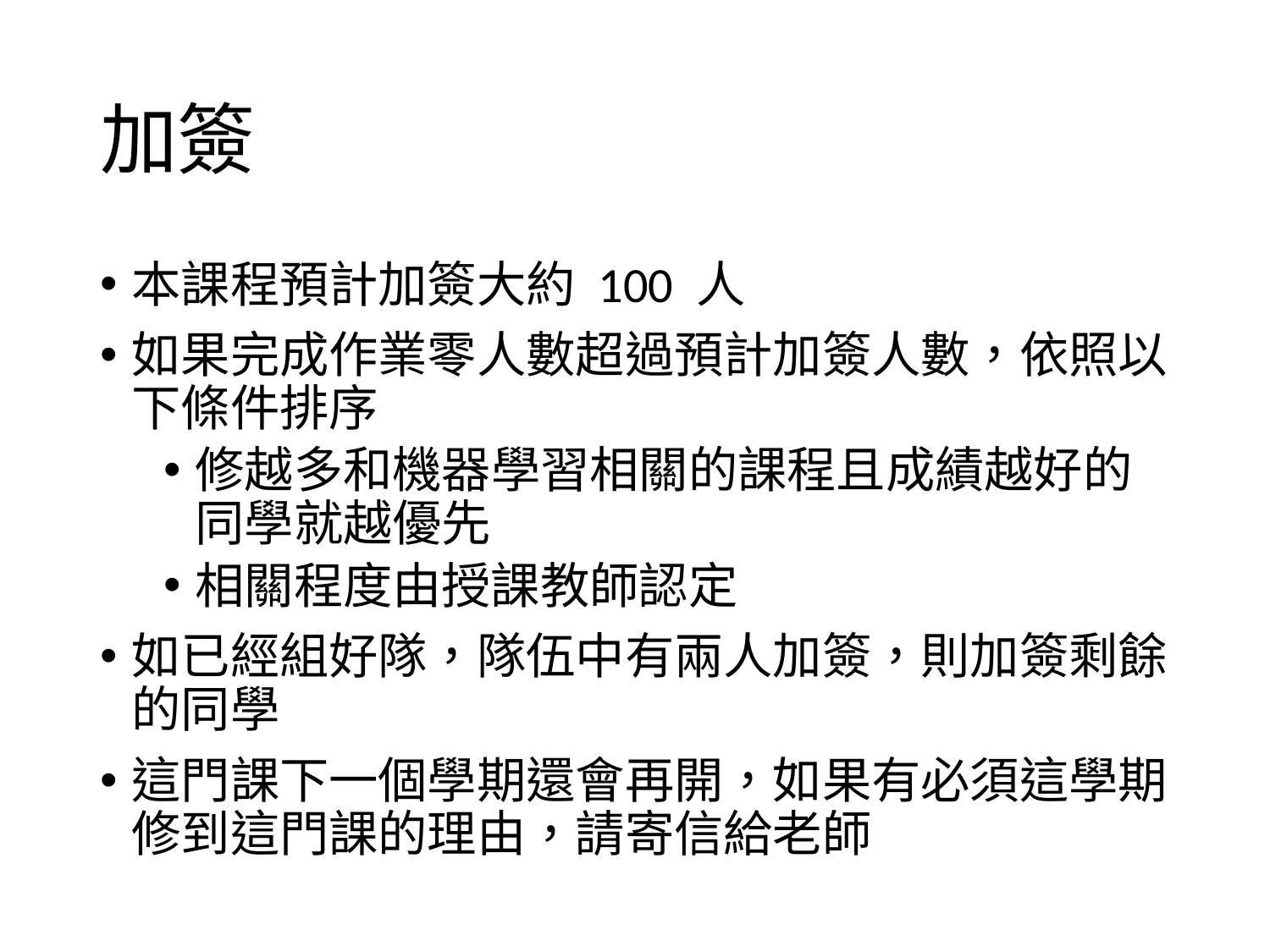

# 加簽
本課程預計加簽大約 100 人
如果完成作業零人數超過預計加簽人數，依照以下條件排序
修越多和機器學習相關的課程且成績越好的同學就越優先
相關程度由授課教師認定
如已經組好隊，隊伍中有兩人加簽，則加簽剩餘的同學
這門課下一個學期還會再開，如果有必須這學期修到這門課的理由，請寄信給老師